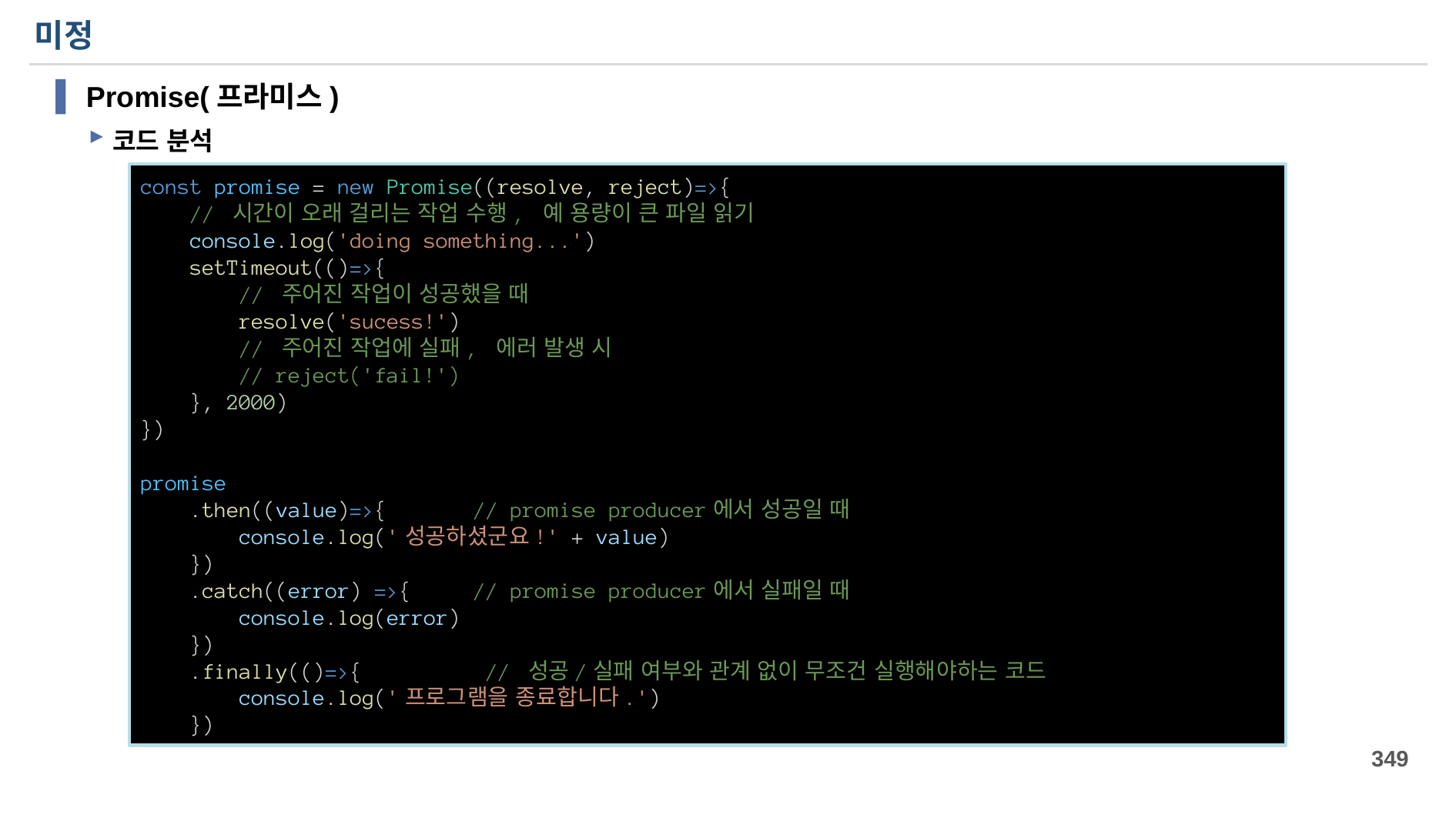

# 미정
Promise(프라미스)
코드 분석

const promise = new Promise((resolve, reject)=>{
    // 시간이 오래 걸리는 작업 수행, 예 용량이 큰 파일 읽기
    console.log('doing something...')
    setTimeout(()=>{
        // 주어진 작업이 성공했을 때
        resolve('sucess!')
        // 주어진 작업에 실패, 에러 발생 시
        // reject('fail!')
    }, 2000)
})

promise
    .then((value)=>{       // promise producer에서 성공일 때
        console.log('성공하셨군요!' + value)
    })
    .catch((error) =>{     // promise producer에서 실패일 때
        console.log(error)
    })
    .finally(()=>{          // 성공/실패 여부와 관계 없이 무조건 실행해야하는 코드
        console.log('프로그램을 종료합니다.')
    })
349